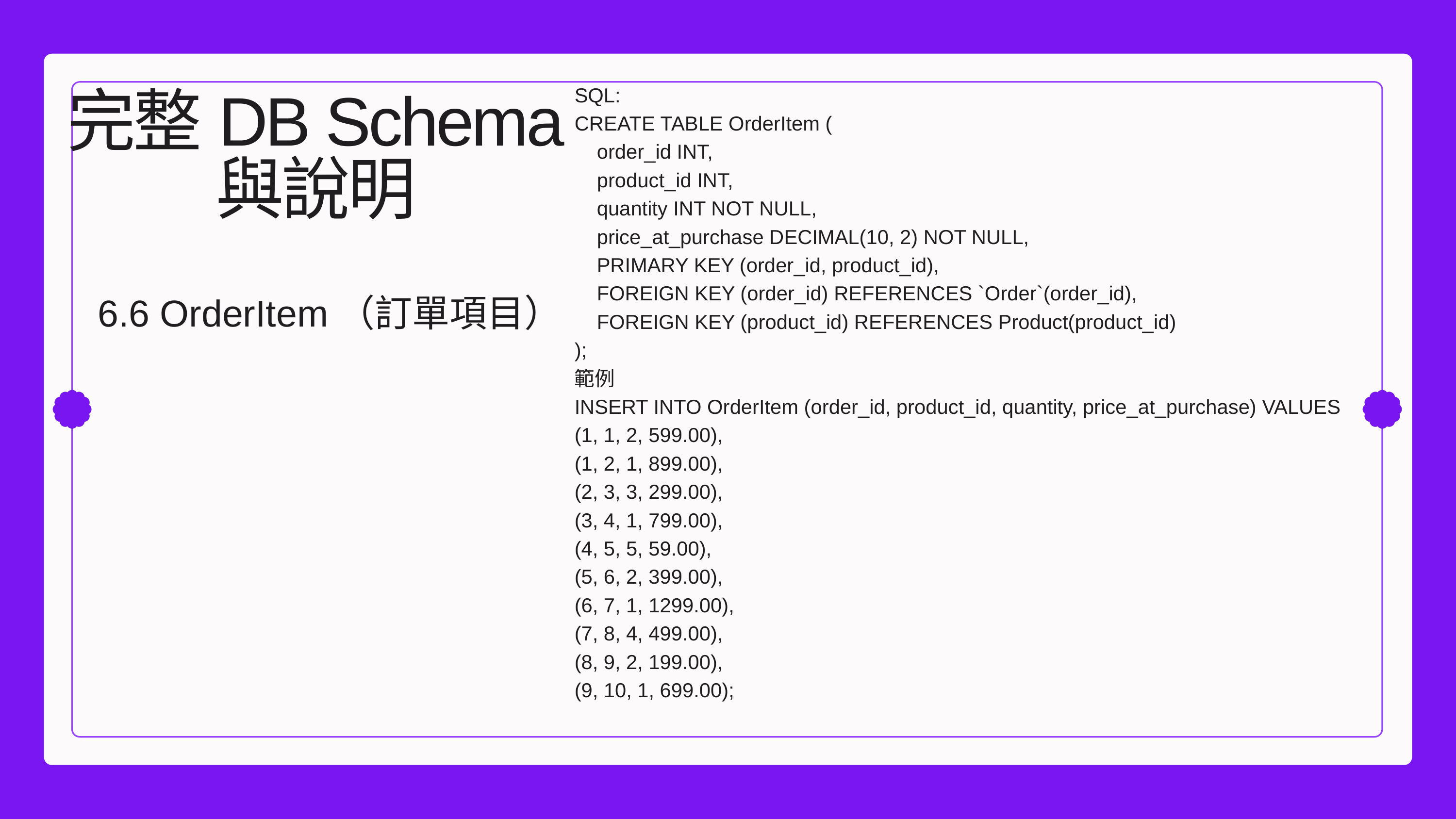

SQL:
CREATE TABLE OrderItem (
    order_id INT,
    product_id INT,
    quantity INT NOT NULL,
    price_at_purchase DECIMAL(10, 2) NOT NULL,
    PRIMARY KEY (order_id, product_id),
    FOREIGN KEY (order_id) REFERENCES `Order`(order_id),
    FOREIGN KEY (product_id) REFERENCES Product(product_id)
);
範例
INSERT INTO OrderItem (order_id, product_id, quantity, price_at_purchase) VALUES
(1, 1, 2, 599.00),
(1, 2, 1, 899.00),
(2, 3, 3, 299.00),
(3, 4, 1, 799.00),
(4, 5, 5, 59.00),
(5, 6, 2, 399.00),
(6, 7, 1, 1299.00),
(7, 8, 4, 499.00),
(8, 9, 2, 199.00),
(9, 10, 1, 699.00);

完整DB Schema
與說明
6.6 OrderItem（訂單項目）